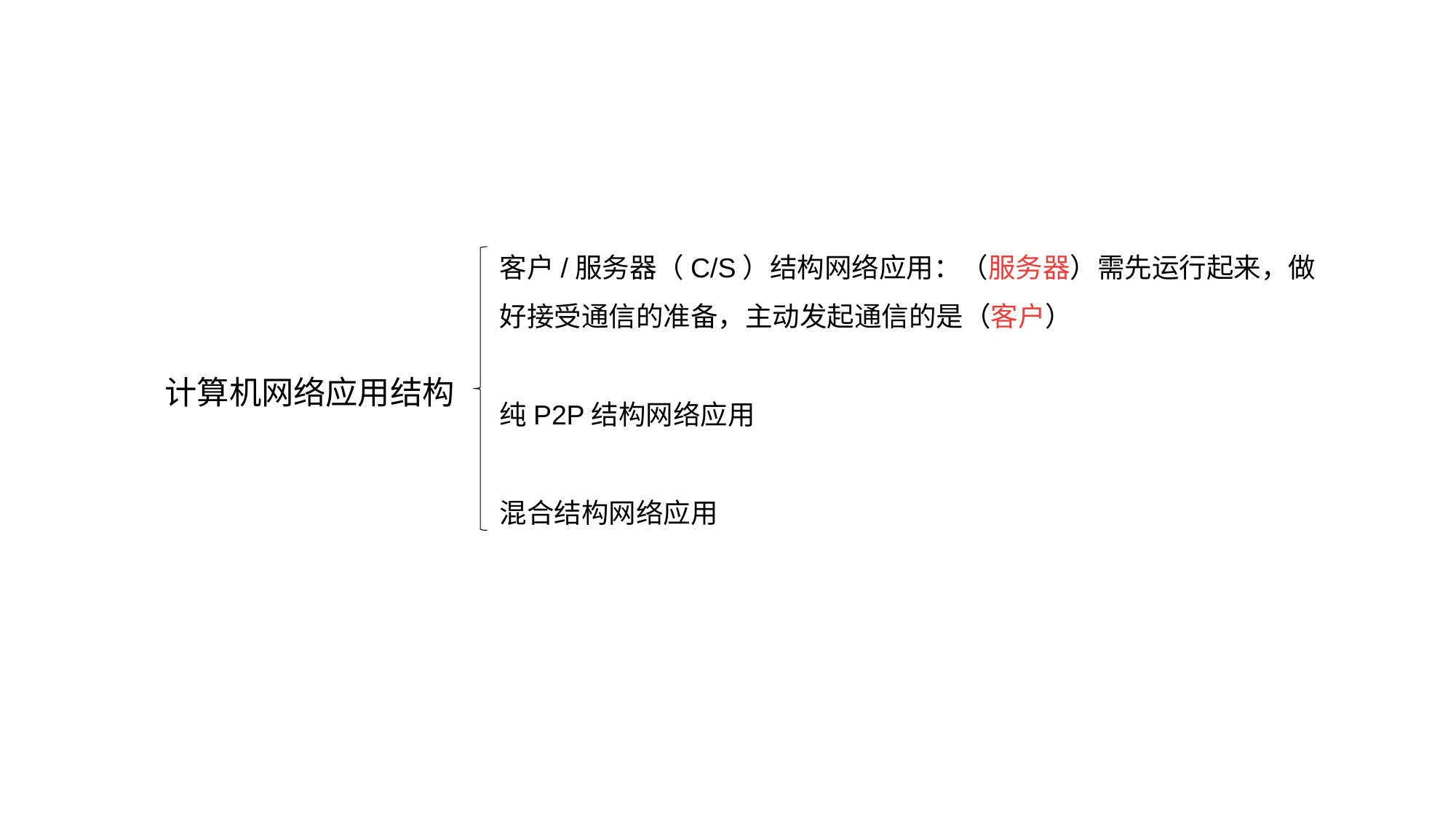

客户/服务器（C/S）结构网络应用：（服务器）需先运行起来，做好接受通信的准备，主动发起通信的是（客户）

纯P2P结构网络应用

混合结构网络应用

计算机网络应用结构